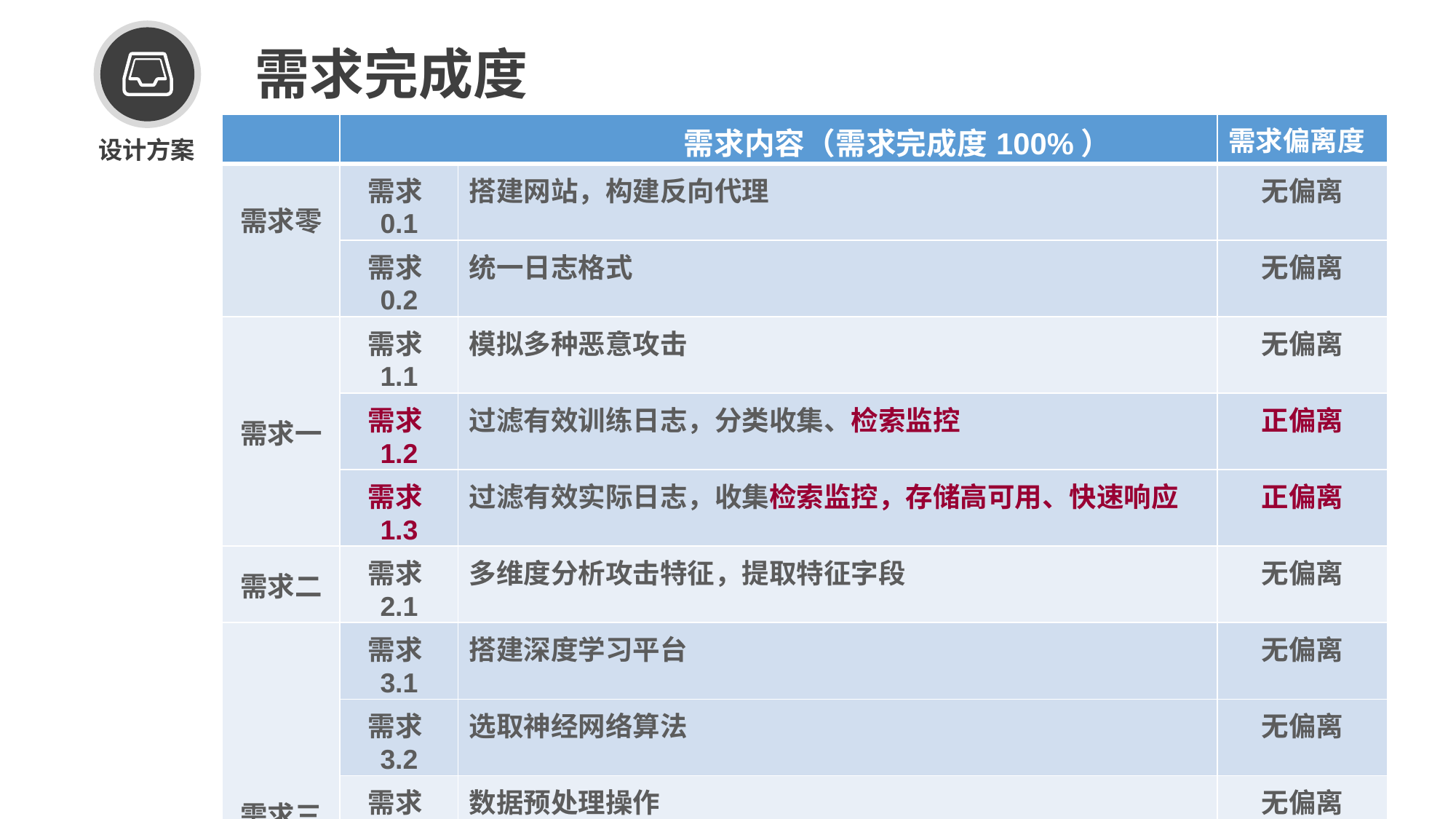

设计方案
需求完成度
|  | 需求内容（需求完成度100%） |  | 需求偏离度 |
| --- | --- | --- | --- |
| 需求零 | 需求0.1 | 搭建网站，构建反向代理 | 无偏离 |
|  | 需求0.2 | 统一日志格式 | 无偏离 |
| 需求一 | 需求1.1 | 模拟多种恶意攻击 | 无偏离 |
|  | 需求1.2 | 过滤有效训练日志，分类收集、检索监控 | 正偏离 |
|  | 需求1.3 | 过滤有效实际日志，收集检索监控，存储高可用、快速响应 | 正偏离 |
| 需求二 | 需求2.1 | 多维度分析攻击特征，提取特征字段 | 无偏离 |
| 需求三 | 需求3.1 | 搭建深度学习平台 | 无偏离 |
|  | 需求3.2 | 选取神经网络算法 | 无偏离 |
|  | 需求3.3 | 数据预处理操作 | 无偏离 |
|  | 需求3.4 | 识别模型训练、优化、检验，可视化神经网络 | 正偏离 |
|  | 需求3.5 | 实时识别预测、可视化展示 | 正偏离 |
| 需求四 | 需求4.1 | 实时采取防御措施 | 正偏离 |
|  | 需求4.2 | 动态监控网站服务器性能 | 正偏离 |
11